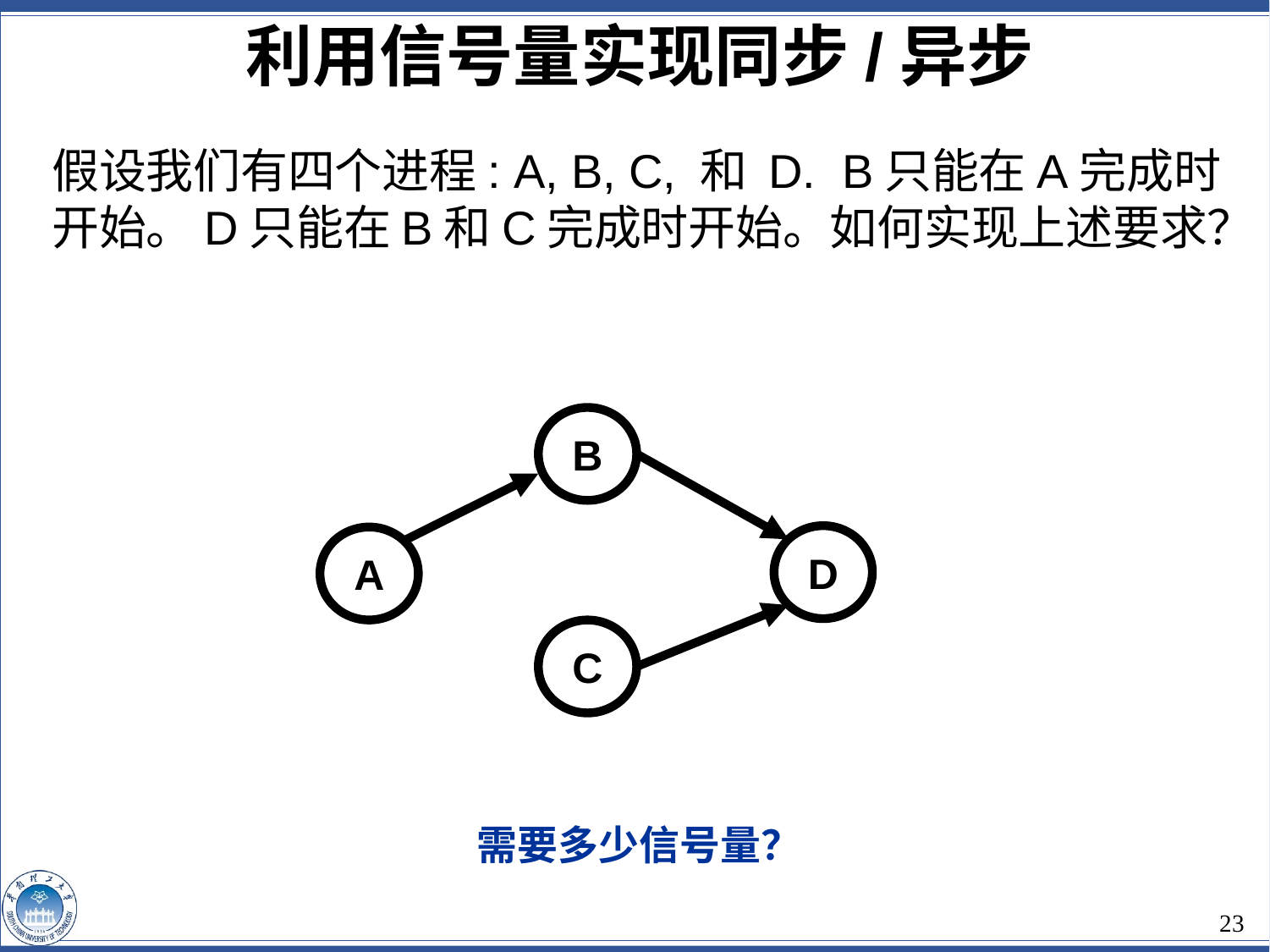

利用信号量实现同步/异步
假设我们有四个进程: A, B, C, 和 D.  B只能在A完成时开始。D只能在B和C完成时开始。如何实现上述要求？

需要多少信号量？
B
D
A
C
23